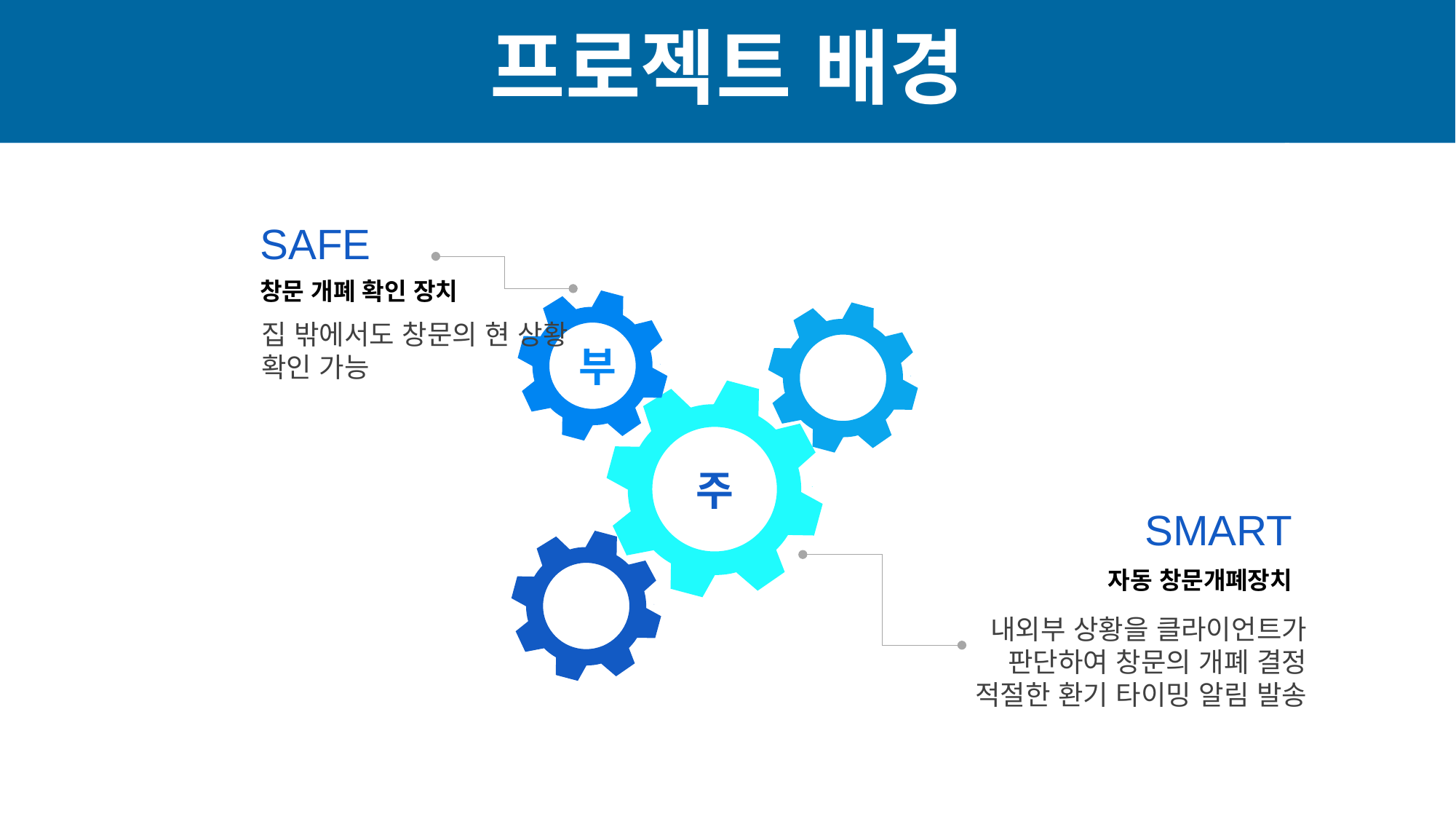

프로젝트 배경
프로젝트 배경
SAFE
창문 개폐 확인 장치
 부

주

집 밖에서도 창문의 현 상황 확인 가능
SMART
자동 창문개폐장치
내외부 상황을 클라이언트가 판단하여 창문의 개폐 결정
적절한 환기 타이밍 알림 발송